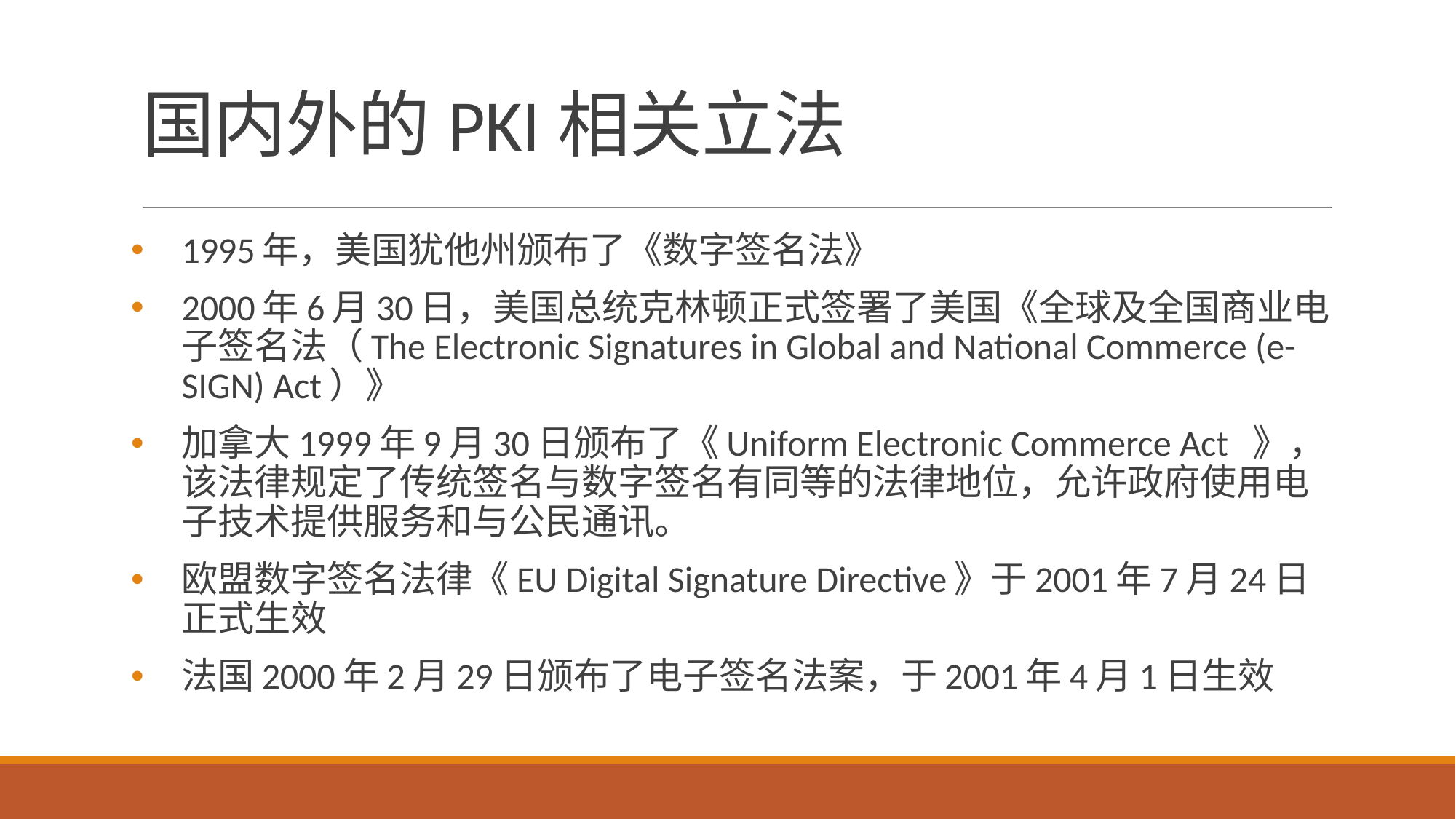

# 国内外的PKI相关立法
1995年，美国犹他州颁布了《数字签名法》
2000年6月30日，美国总统克林顿正式签署了美国《全球及全国商业电子签名法（The Electronic Signatures in Global and National Commerce (e-SIGN) Act）》
加拿大1999年9月30日颁布了《Uniform Electronic Commerce Act  》，该法律规定了传统签名与数字签名有同等的法律地位，允许政府使用电子技术提供服务和与公民通讯。
欧盟数字签名法律《EU Digital Signature Directive》于2001年7月24日正式生效
法国2000年2月29日颁布了电子签名法案，于2001年4月1日生效